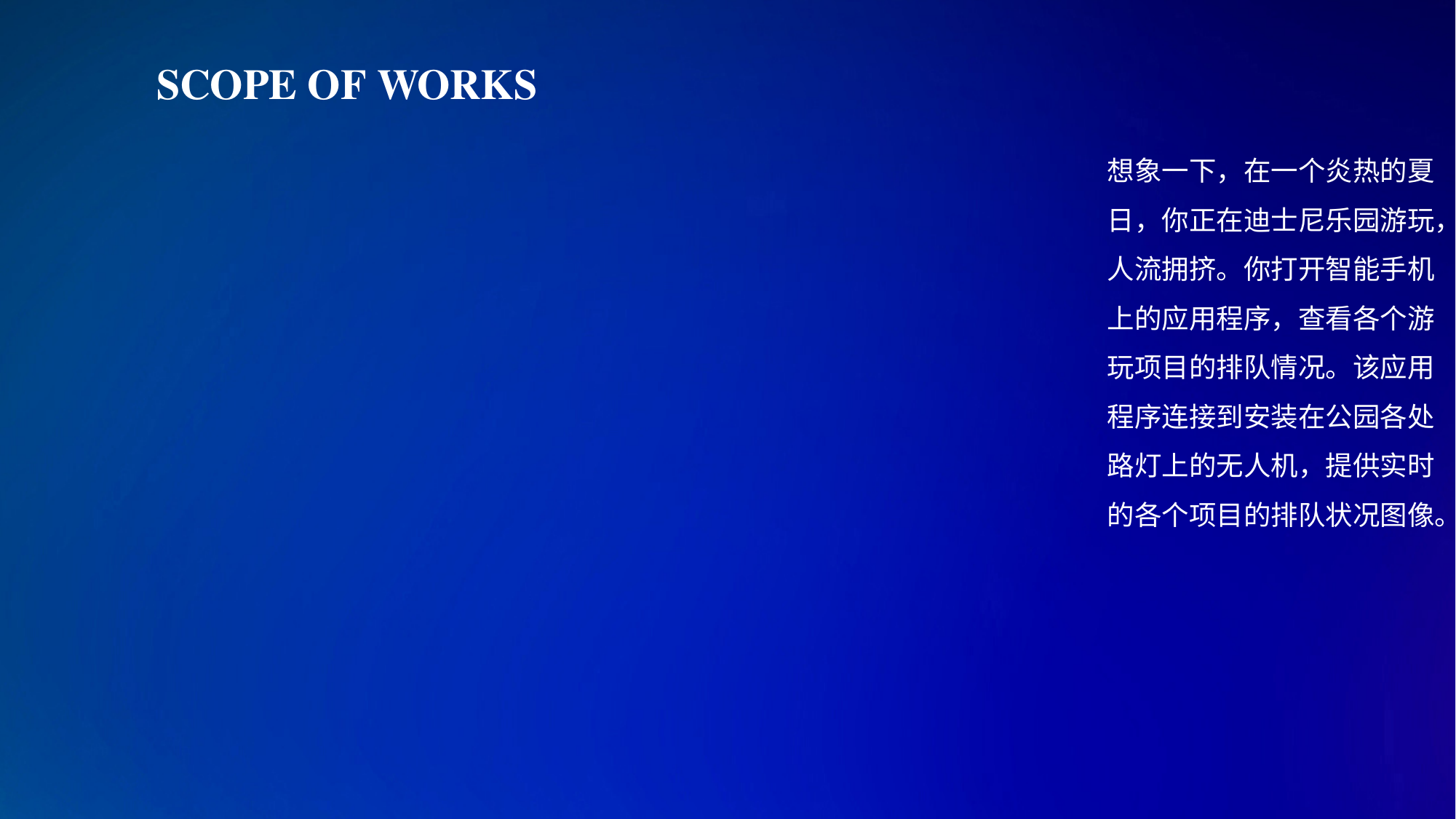

SCOPE OF WORKS

想象一下，在一个炎热的夏日，你正在迪士尼乐园游玩，人流拥挤。你打开智能手机上的应用程序，查看各个游玩项目的排队情况。该应用程序连接到安装在公园各处路灯上的无人机，提供实时的各个项目的排队状况图像。
7